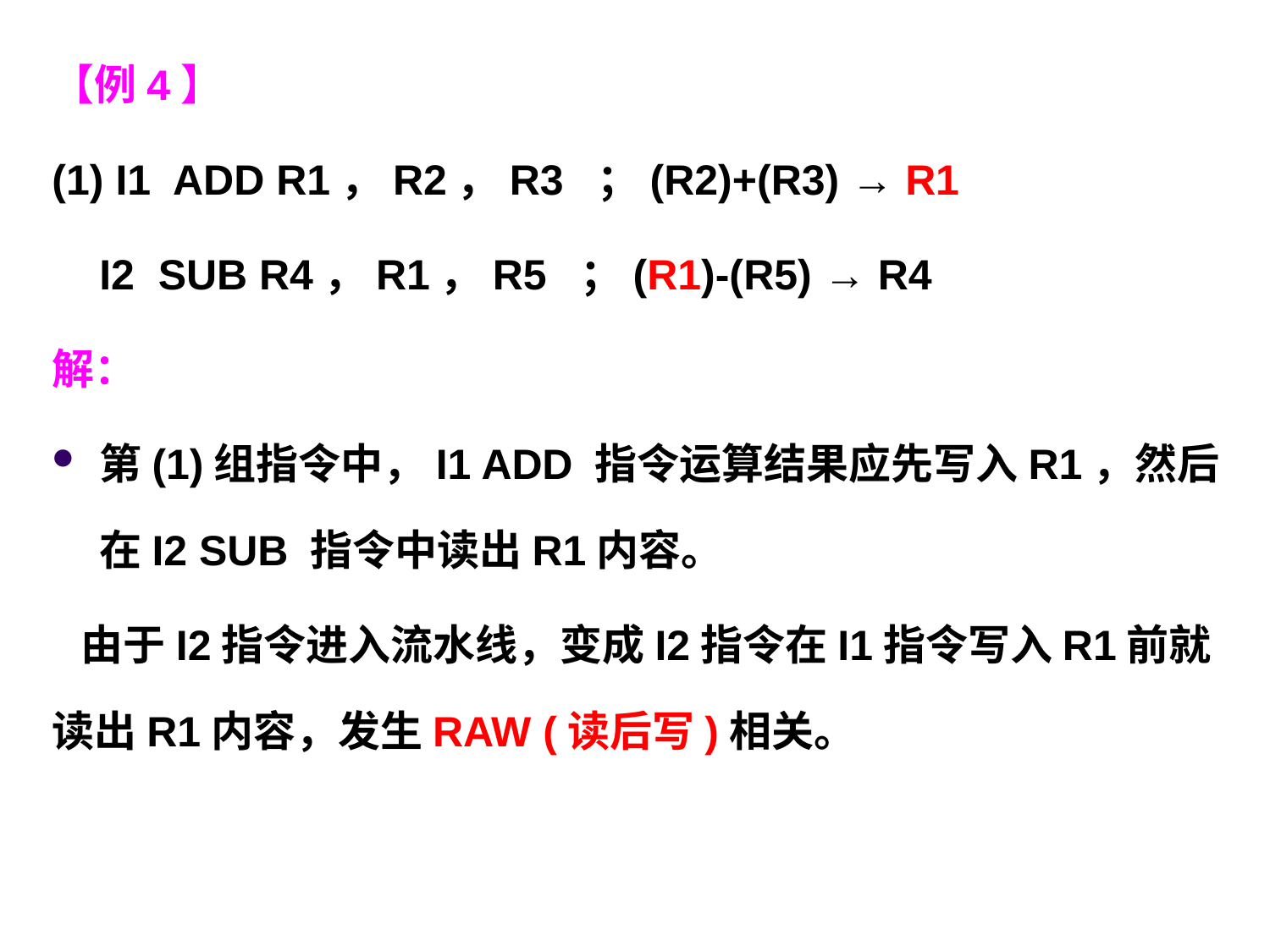

【例4】
(1) I1  ADD R1，R2，R3  ；(R2)+(R3) → R1
    I2  SUB R4，R1，R5  ；(R1)-(R5) → R4
解：
第(1)组指令中，I1 ADD 指令运算结果应先写入R1，然后在I2 SUB 指令中读出R1内容。
  由于I2指令进入流水线，变成I2指令在I1指令写入R1前就读出R1内容，发生RAW (读后写)相关。
112